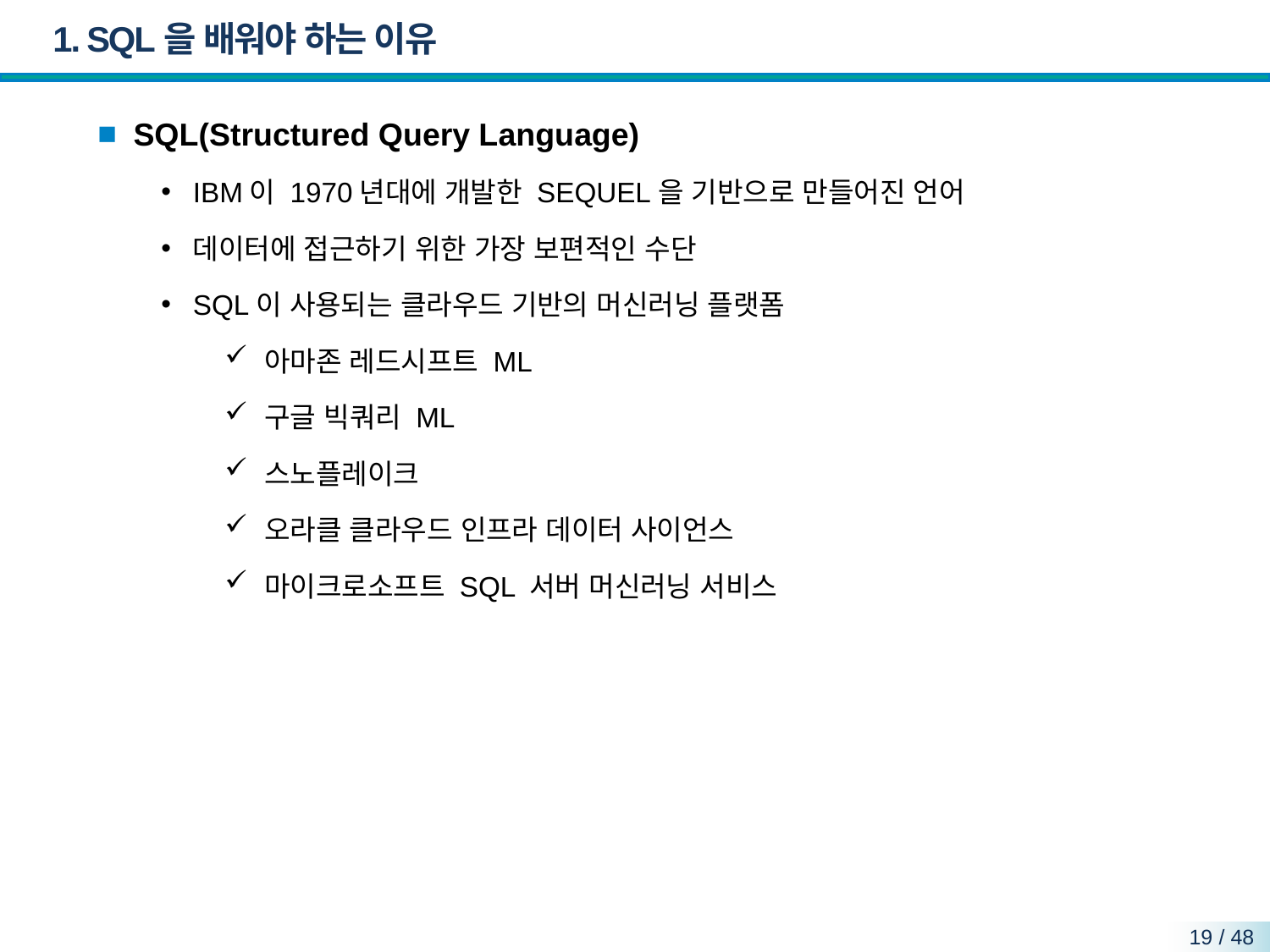

# 1. SQL을 배워야 하는 이유
SQL(Structured Query Language)
IBM이 1970년대에 개발한 SEQUEL을 기반으로 만들어진 언어
데이터에 접근하기 위한 가장 보편적인 수단
SQL이 사용되는 클라우드 기반의 머신러닝 플랫폼
아마존 레드시프트 ML
구글 빅쿼리 ML
스노플레이크
오라클 클라우드 인프라 데이터 사이언스
마이크로소프트 SQL 서버 머신러닝 서비스